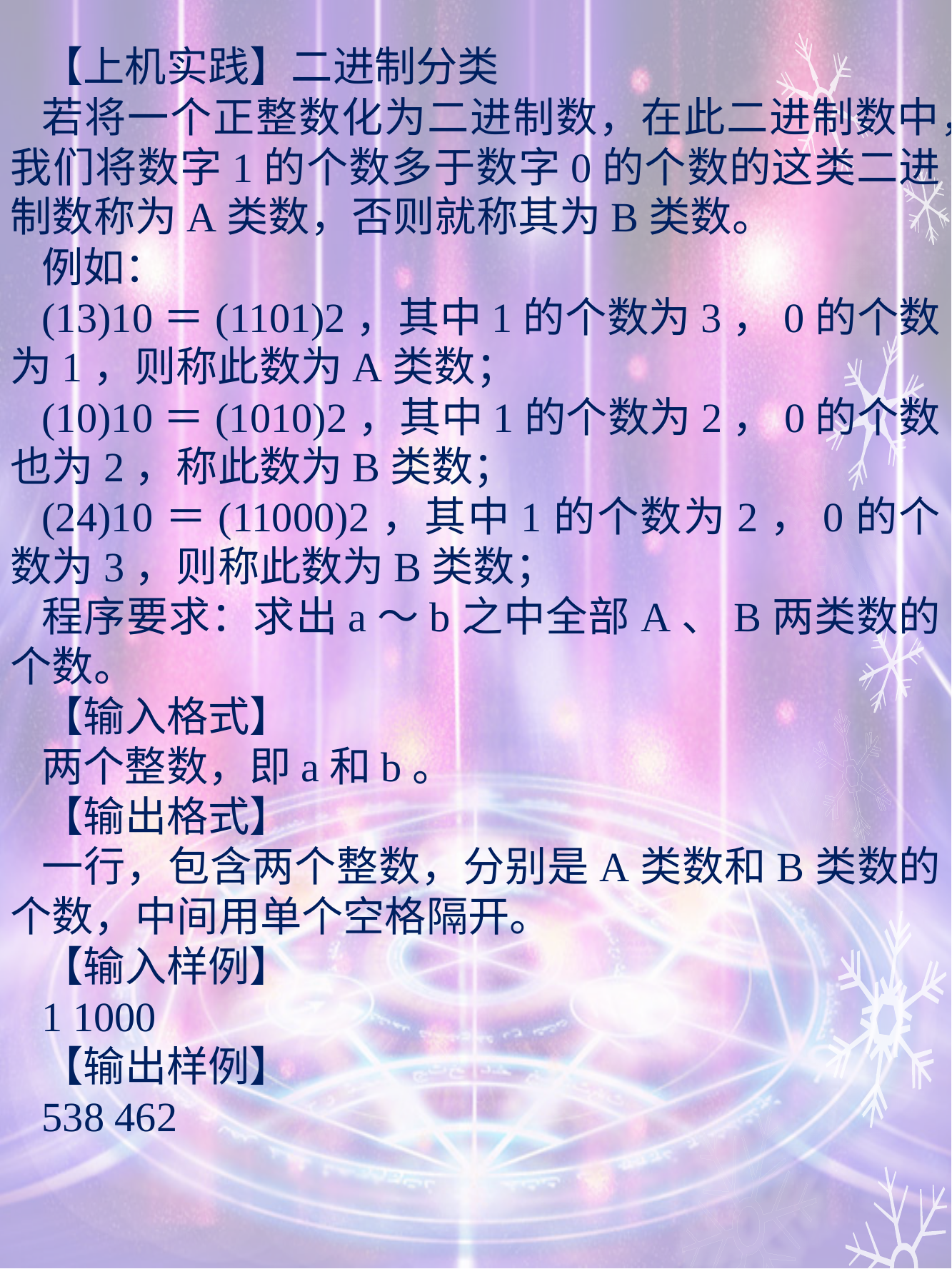

【上机实践】二进制分类
若将一个正整数化为二进制数，在此二进制数中，我们将数字1的个数多于数字0的个数的这类二进制数称为A类数，否则就称其为B类数。
例如：
(13)10＝(1101)2，其中1的个数为3，0的个数为1，则称此数为A类数；
(10)10＝(1010)2，其中1的个数为2，0的个数也为2，称此数为B类数；
(24)10＝(11000)2，其中1的个数为2，0的个数为3，则称此数为B类数；
程序要求：求出a～b之中全部A、B两类数的个数。
【输入格式】
两个整数，即a和b。
【输出格式】
一行，包含两个整数，分别是A类数和B类数的个数，中间用单个空格隔开。
【输入样例】
1 1000
【输出样例】
538 462